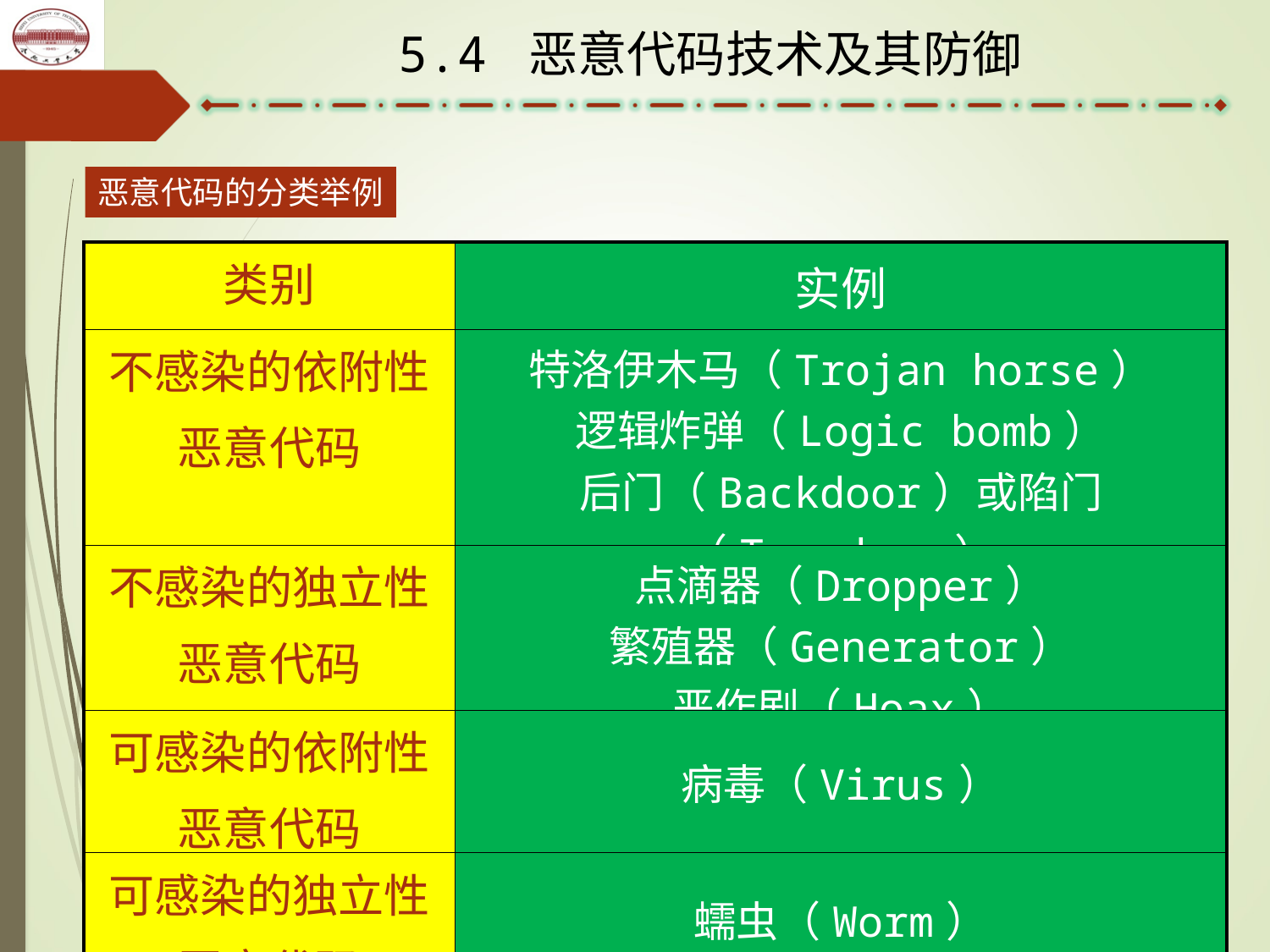

5.4 恶意代码技术及其防御
恶意代码的分类举例
| 类别 | 实例 |
| --- | --- |
| 不感染的依附性 恶意代码 | 特洛伊木马（Trojan horse） 逻辑炸弹（Logic bomb） 后门（Backdoor）或陷门（Trapdoor） |
| 不感染的独立性 恶意代码 | 点滴器（Dropper） 繁殖器（Generator） 恶作剧（Hoax） |
| 可感染的依附性 恶意代码 | 病毒（Virus） |
| 可感染的独立性 恶意代码 | 蠕虫（Worm） |